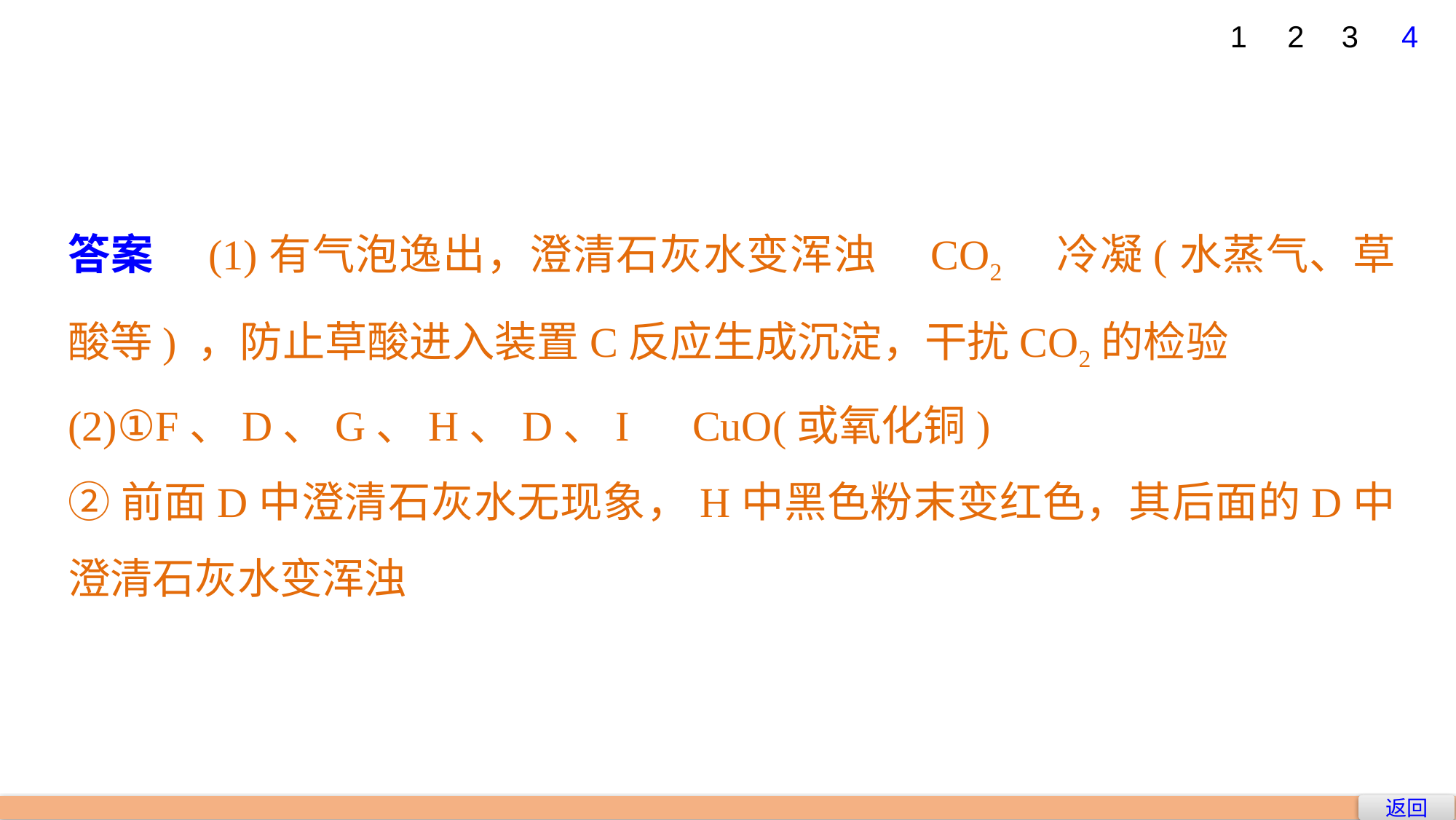

1
2
3
4
答案　(1)有气泡逸出，澄清石灰水变浑浊　CO2　冷凝(水蒸气、草酸等) ，防止草酸进入装置C反应生成沉淀，干扰CO2的检验
(2)①F、D、G、H、D、I　CuO(或氧化铜)
②前面D中澄清石灰水无现象，H中黑色粉末变红色，其后面的D中澄清石灰水变浑浊
返回